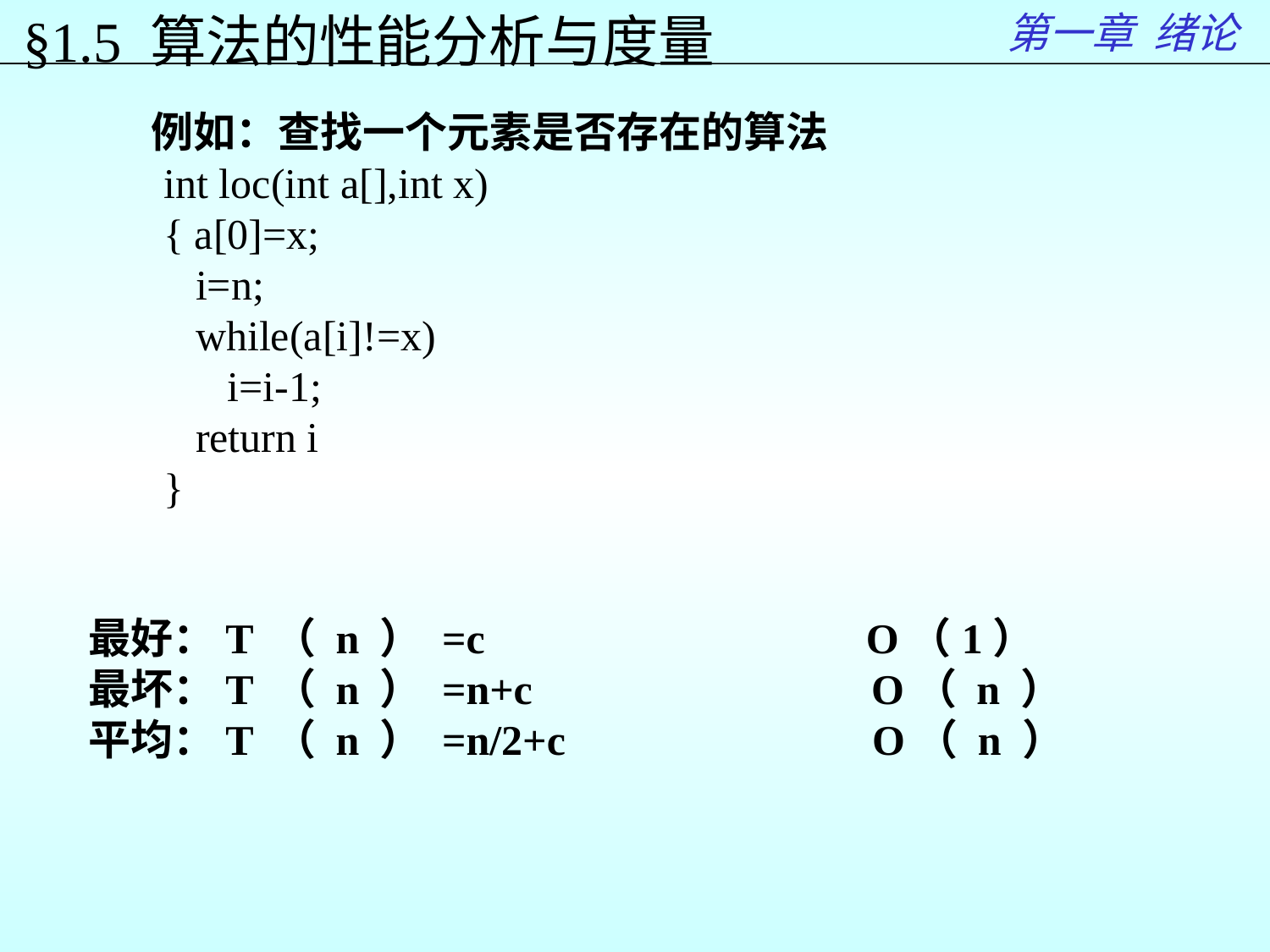

第一章  绪论

§1.5 算法的性能分析与度量
  例如：查找一个元素是否存在的算法
    int loc(int a[],int x)
    { a[0]=x;
       i=n;
       while(a[i]!=x)
          i=i-1;
       return i
    }
  最好：T （ n ） =c                                    O（1）
  最坏：T （ n ） =n+c                                O（ n ）
  平均：T （ n ） =n/2+c                             O（ n ）